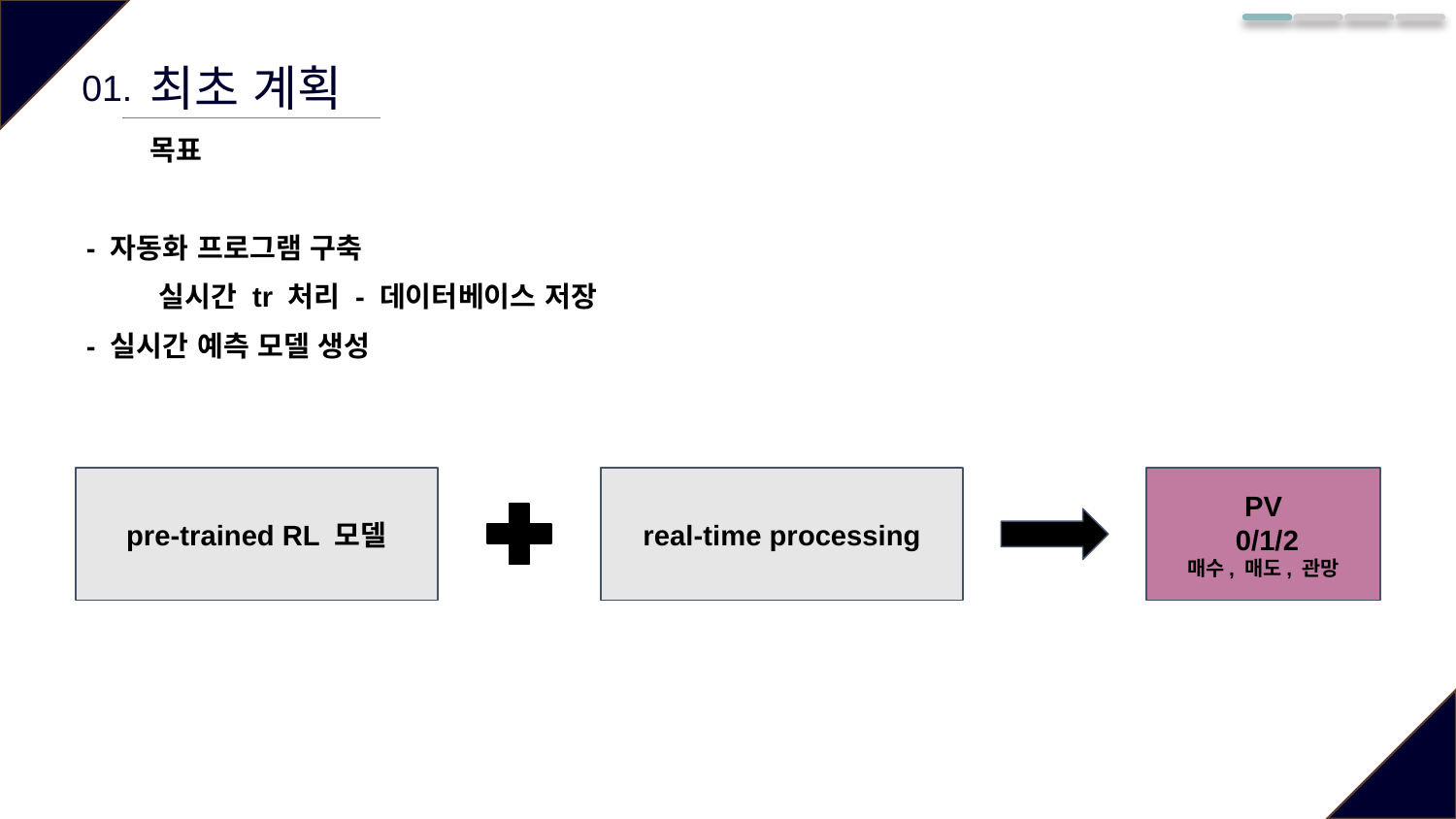

최초 계획
01.
목표

- 자동화 프로그램 구축
실시간 tr 처리 - 데이터베이스 저장
- 실시간 예측 모델 생성

pre-trained RL 모델
real-time processing
PV
 0/1/2
매수, 매도, 관망